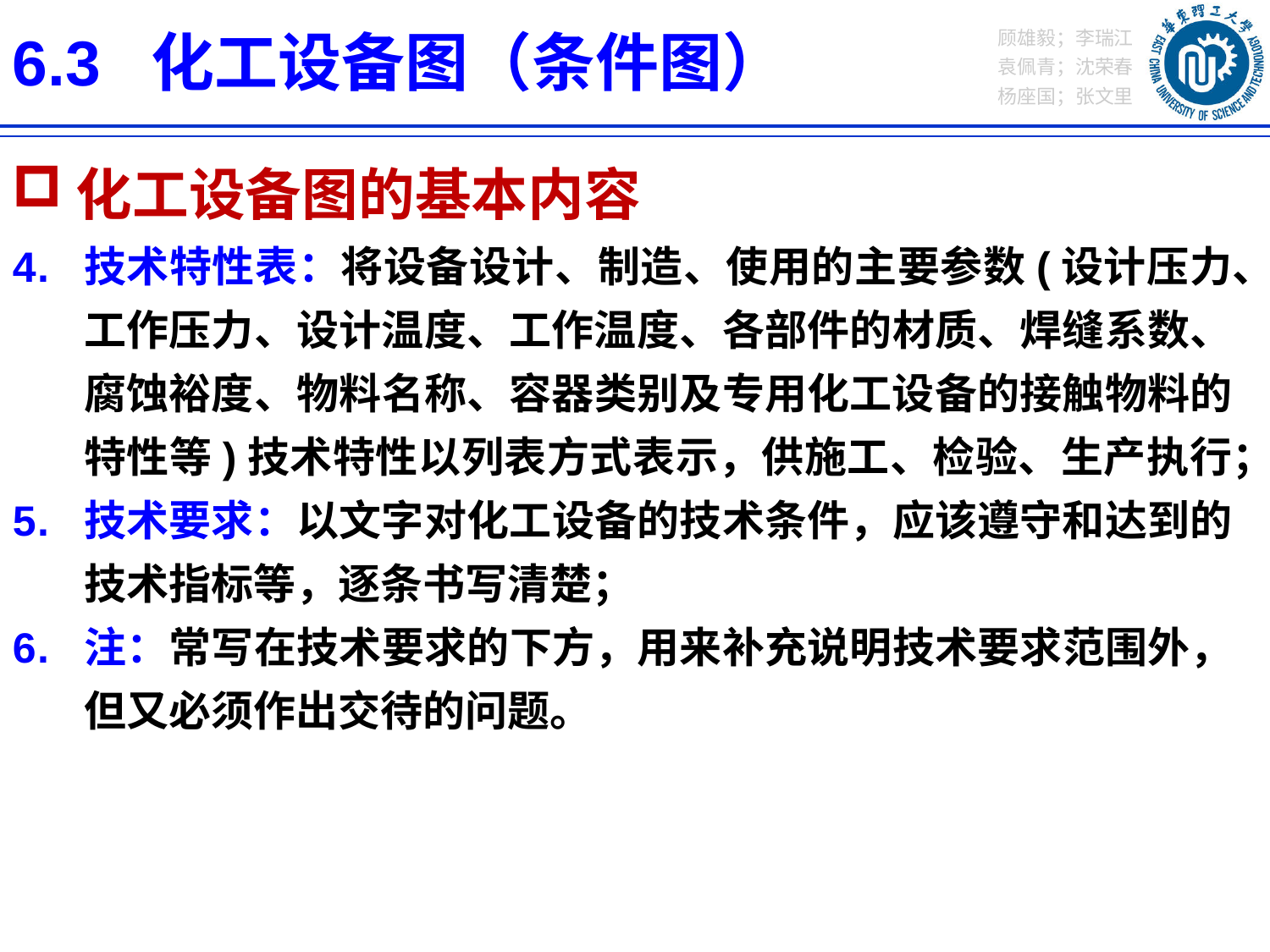

6.3  化工设备图（条件图）
化工设备图的基本内容
技术特性表：将设备设计、制造、使用的主要参数(设计压力、工作压力、设计温度、工作温度、各部件的材质、焊缝系数、腐蚀裕度、物料名称、容器类别及专用化工设备的接触物料的特性等)技术特性以列表方式表示，供施工、检验、生产执行；
技术要求：以文字对化工设备的技术条件，应该遵守和达到的技术指标等，逐条书写清楚；
注：常写在技术要求的下方，用来补充说明技术要求范围外，但又必须作出交待的问题。